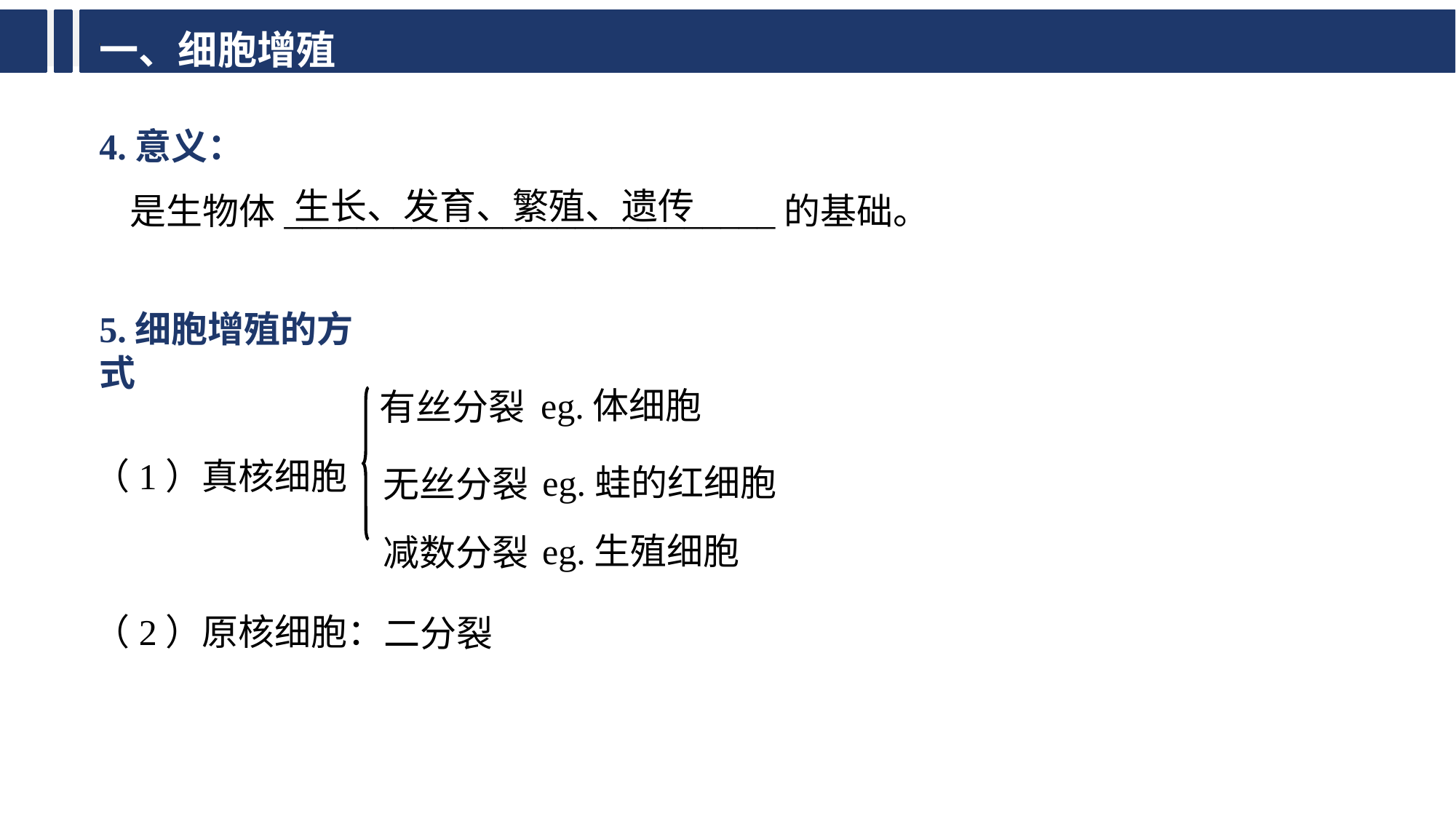

一、细胞增殖
4.意义：
生长、发育、繁殖、遗传
是生物体___________________________的基础。
5.细胞增殖的方式
eg.体细胞
有丝分裂

（1）真核细胞
eg.蛙的红细胞
无丝分裂
eg.生殖细胞
减数分裂
（2）原核细胞：
二分裂